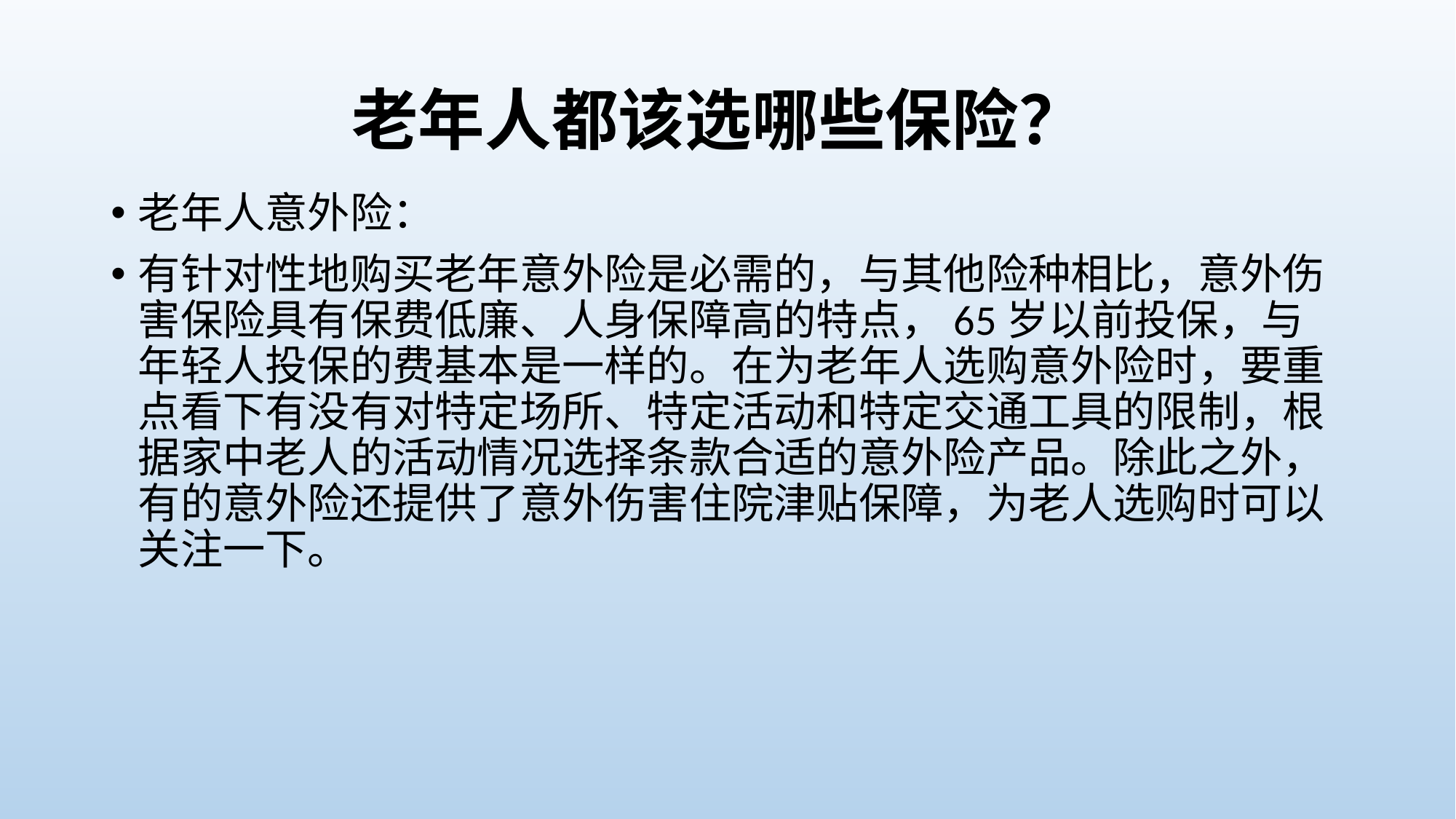

# 老年人都该选哪些保险？
老年人意外险：
有针对性地购买老年意外险是必需的，与其他险种相比，意外伤害保险具有保费低廉、人身保障高的特点，65岁以前投保，与年轻人投保的费基本是一样的。在为老年人选购意外险时，要重点看下有没有对特定场所、特定活动和特定交通工具的限制，根据家中老人的活动情况选择条款合适的意外险产品。除此之外，有的意外险还提供了意外伤害住院津贴保障，为老人选购时可以关注一下。